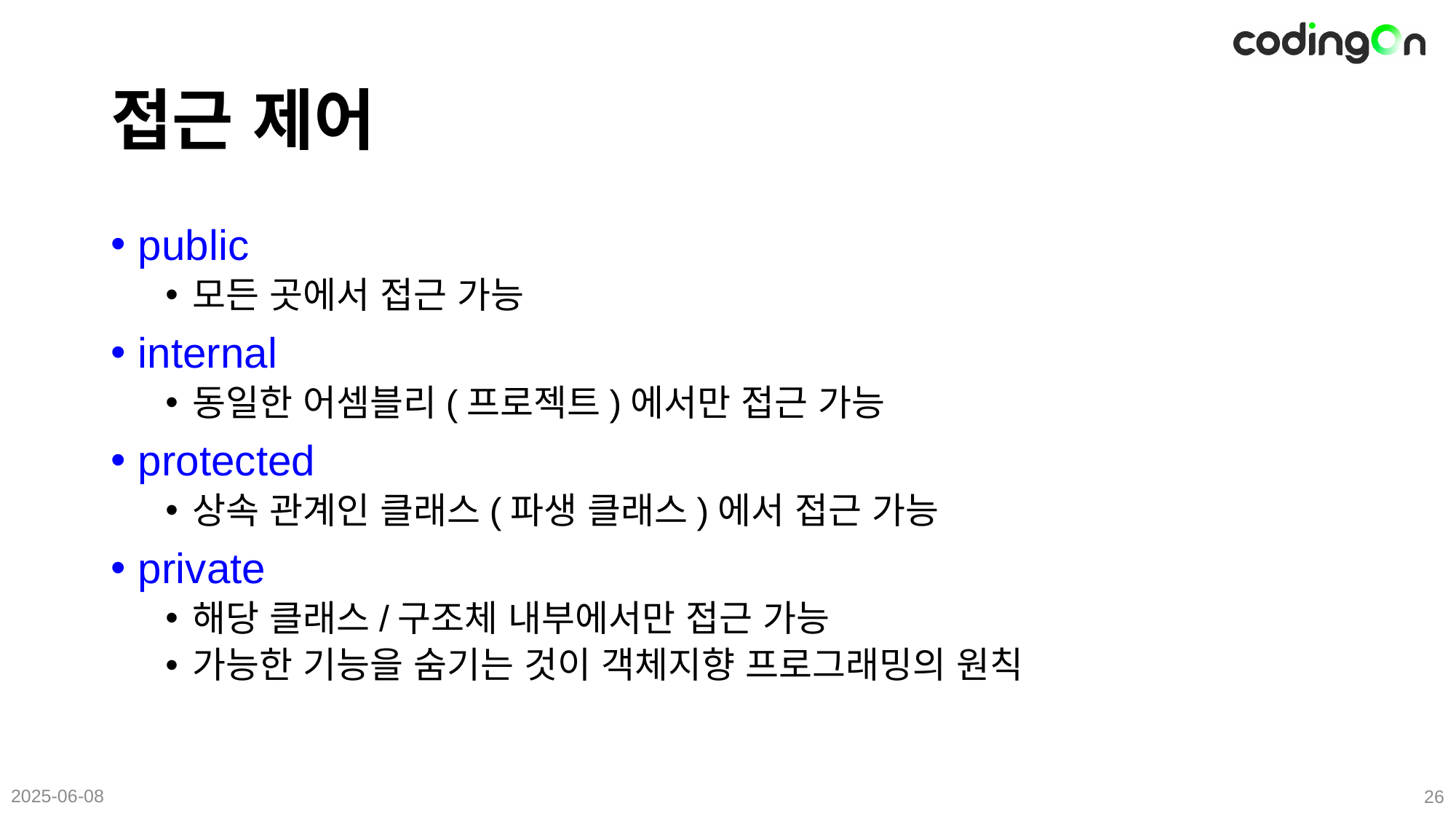

# 접근 제어
public
모든 곳에서 접근 가능
internal
동일한 어셈블리(프로젝트)에서만 접근 가능
protected
상속 관계인 클래스(파생 클래스)에서 접근 가능
private
해당 클래스/구조체 내부에서만 접근 가능
가능한 기능을 숨기는 것이 객체지향 프로그래밍의 원칙
2025-06-08
26